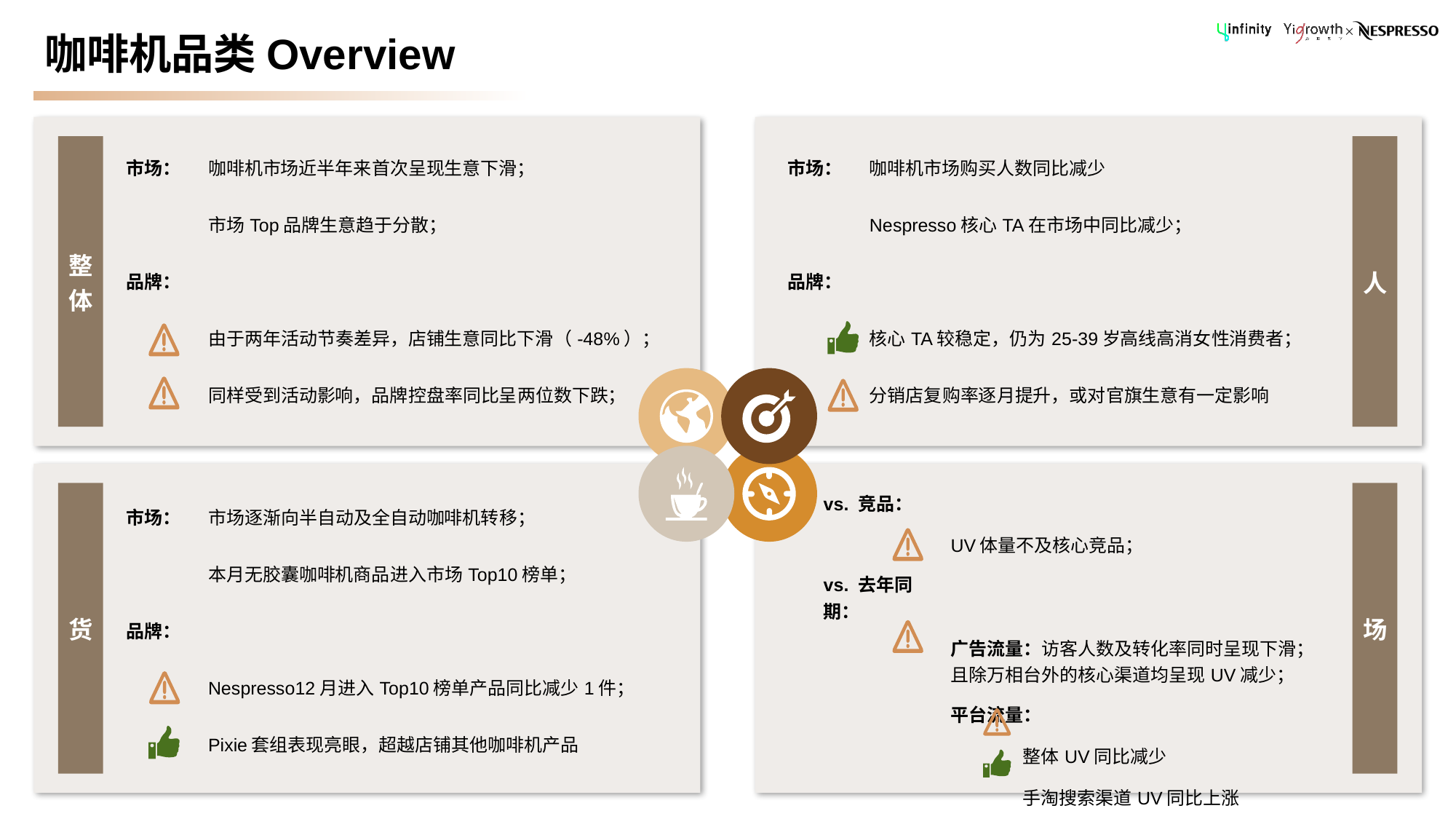

# 咖啡机品类Overview
| 市场： | 咖啡机市场近半年来首次呈现生意下滑； |
| --- | --- |
|  | 市场Top品牌生意趋于分散； |
| 品牌： |  |
|  | 由于两年活动节奏差异，店铺生意同比下滑（-48%）； |
|  | 同样受到活动影响，品牌控盘率同比呈两位数下跌； |
| 市场： | 咖啡机市场购买人数同比减少 |
| --- | --- |
|  | Nespresso核心TA在市场中同比减少； |
| 品牌： |  |
|  | 核心TA较稳定，仍为25-39岁高线高消女性消费者； |
|  | 分销店复购率逐月提升，或对官旗生意有一定影响 |

| vs. 竞品： |  |
| --- | --- |
|  | UV体量不及核心竞品； |
| vs. 去年同期： |  |
|  | 广告流量：访客人数及转化率同时呈现下滑；且除万相台外的核心渠道均呈现UV减少； |
|  | 平台流量： |
|  | 整体UV同比减少 |
|  | 手淘搜索渠道UV同比上涨 |
| 市场： | 市场逐渐向半自动及全自动咖啡机转移； |
| --- | --- |
|  | 本月无胶囊咖啡机商品进入市场Top10榜单； |
| 品牌： |  |
|  | Nespresso12月进入Top10榜单产品同比减少1件； |
|  | Pixie套组表现亮眼，超越店铺其他咖啡机产品 |